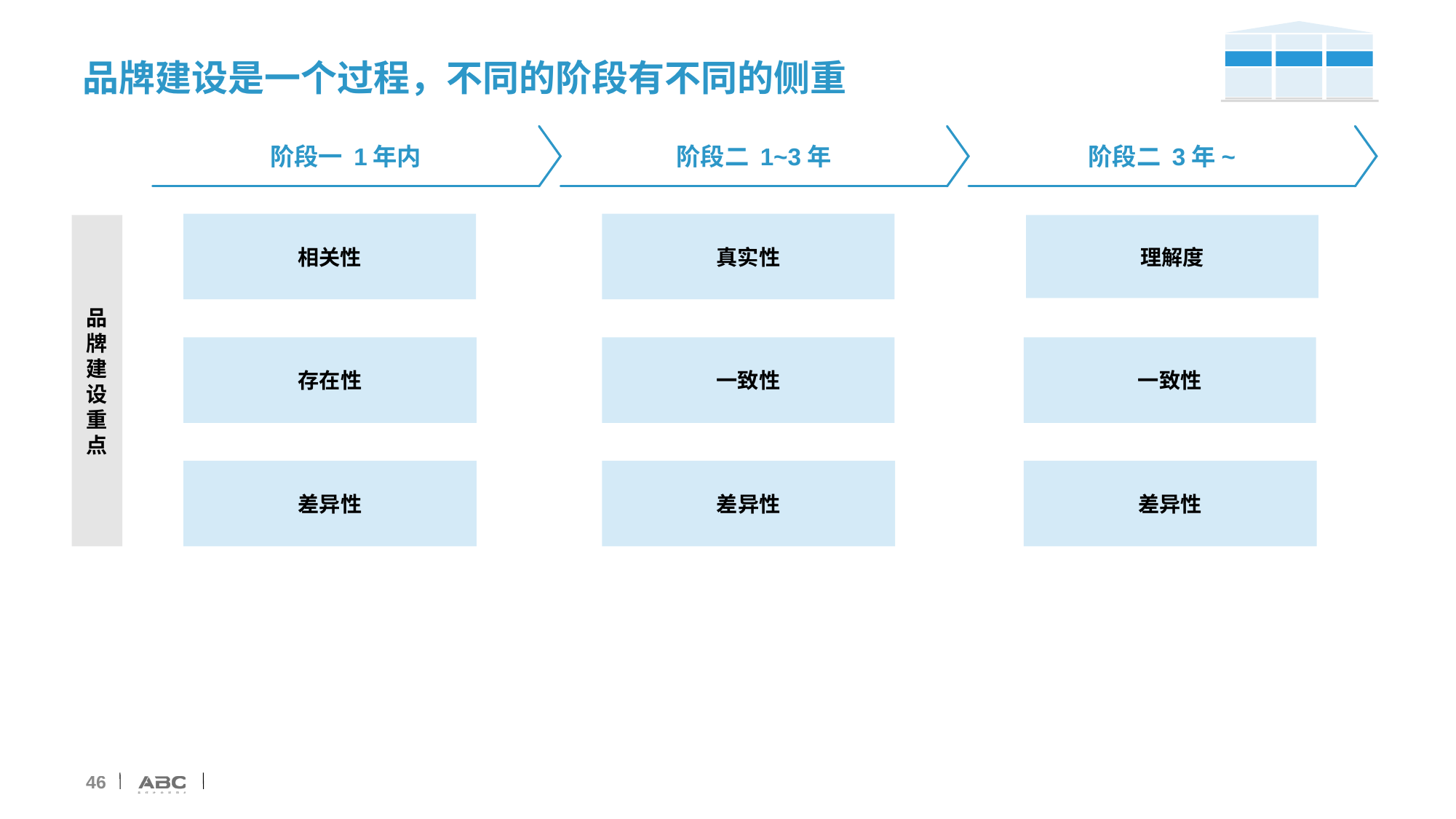

# 品牌建设是一个过程，不同的阶段有不同的侧重
阶段一 1年内

阶段二 1~3年

阶段二 3年~

相关性
真实性
理解度
品牌建设重点
存在性
一致性
一致性
差异性
差异性
差异性

46